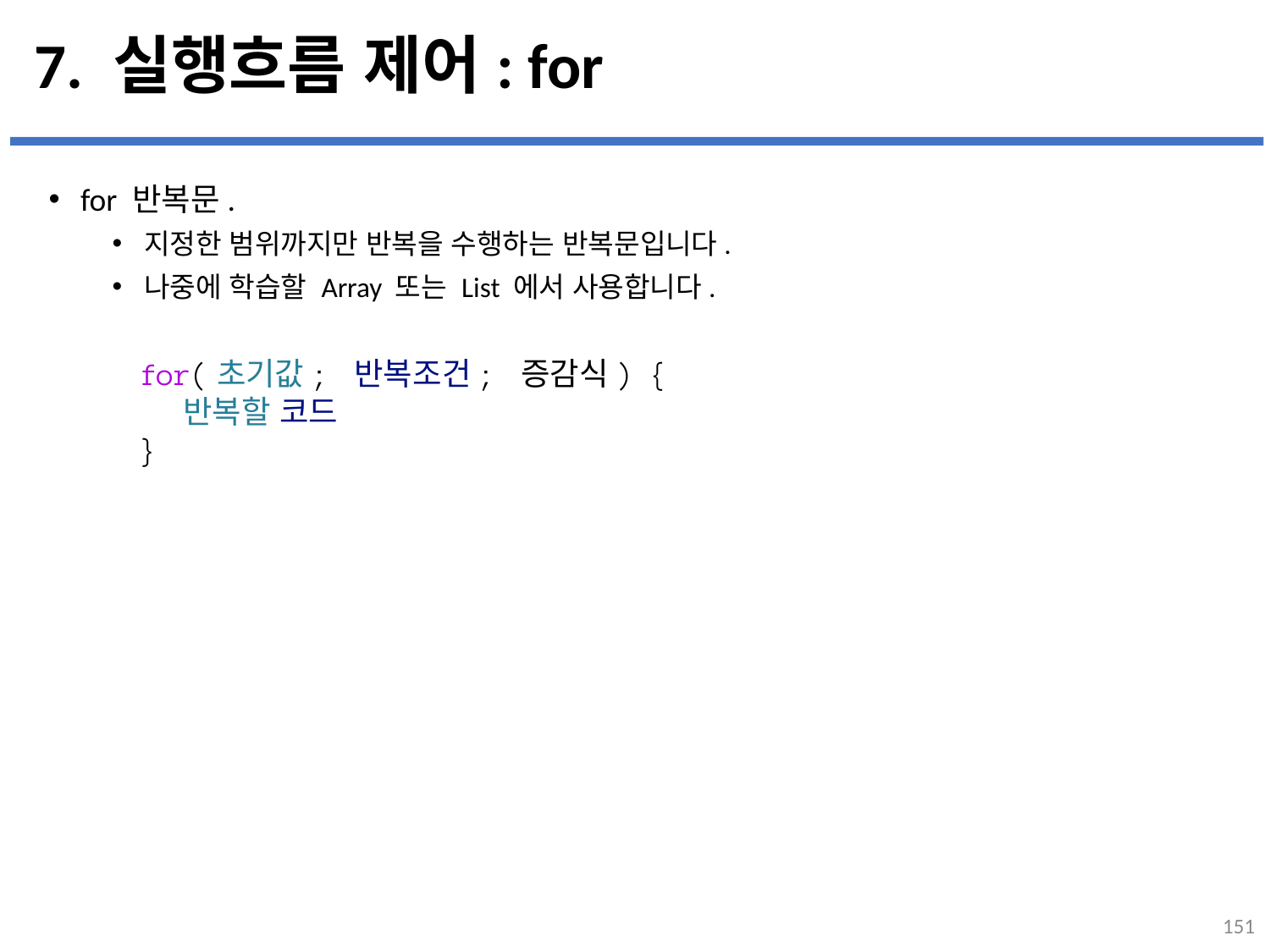

# 7. 실행흐름 제어: for
for 반복문.
지정한 범위까지만 반복을 수행하는 반복문입니다.
나중에 학습할 Array 또는 List 에서 사용합니다.

...

설명
for(초기값; 반복조건; 증감식) {
    반복할 코드
}
151